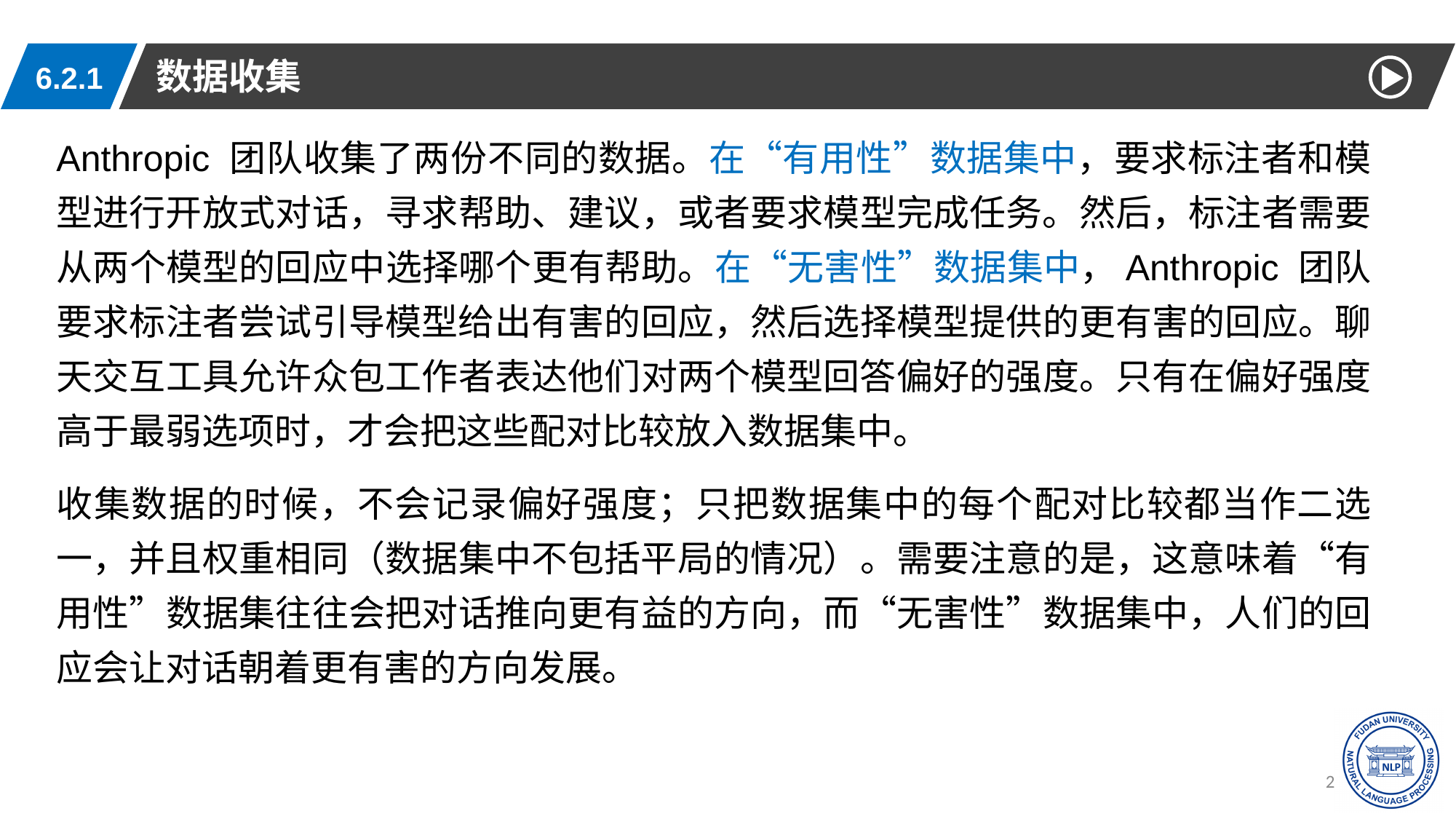

数据收集
6.2.1

Anthropic 团队收集了两份不同的数据。在“有用性”数据集中，要求标注者和模型进行开放式对话，寻求帮助、建议，或者要求模型完成任务。然后，标注者需要从两个模型的回应中选择哪个更有帮助。在“无害性”数据集中，Anthropic 团队要求标注者尝试引导模型给出有害的回应，然后选择模型提供的更有害的回应。聊天交互工具允许众包工作者表达他们对两个模型回答偏好的强度。只有在偏好强度高于最弱选项时，才会把这些配对比较放入数据集中。
收集数据的时候，不会记录偏好强度；只把数据集中的每个配对比较都当作二选一，并且权重相同（数据集中不包括平局的情况）。需要注意的是，这意味着“有用性”数据集往往会把对话推向更有益的方向，而“无害性”数据集中，人们的回应会让对话朝着更有害的方向发展。
29